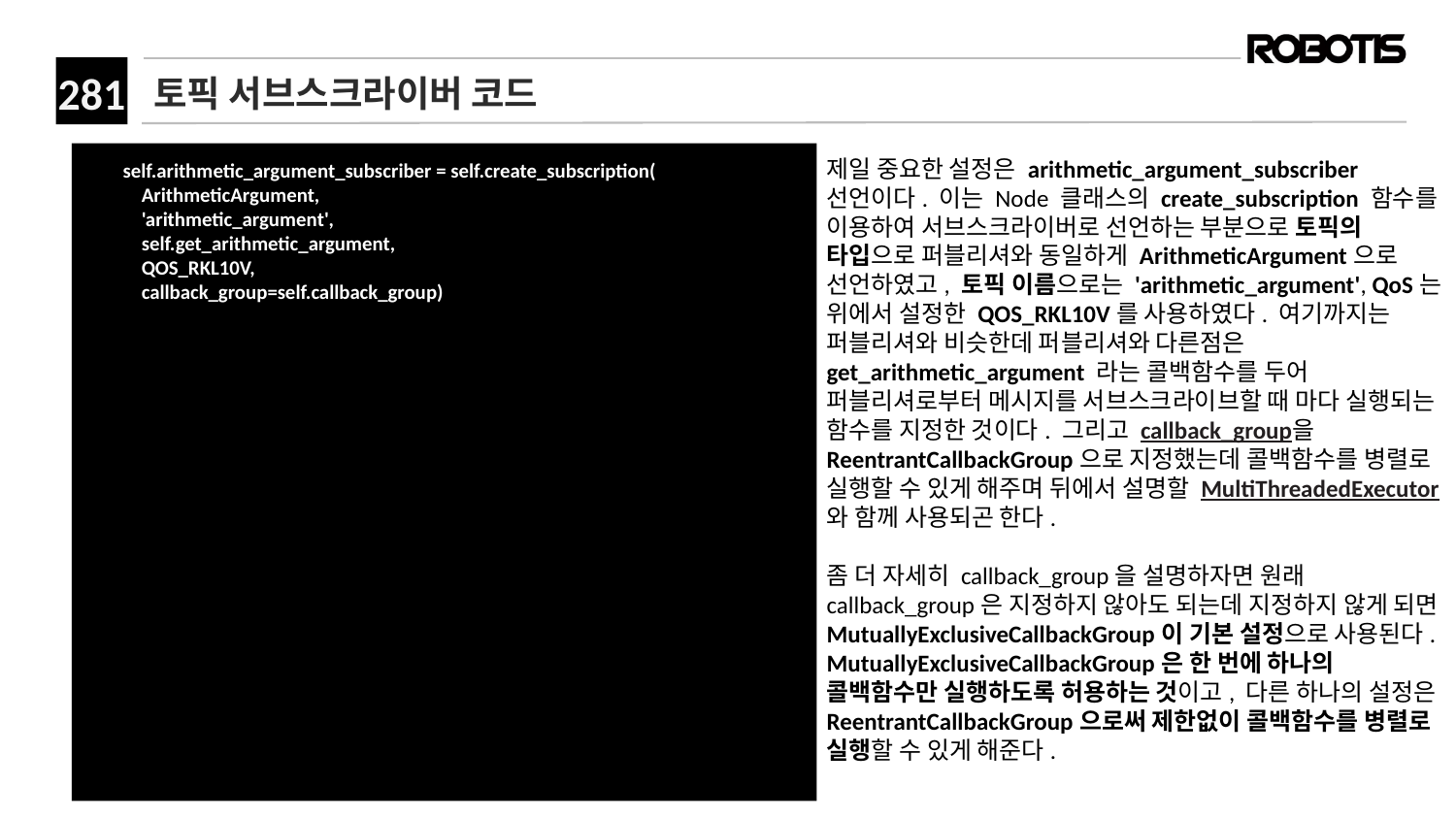

# 토픽 서브스크라이버 코드
        self.arithmetic_argument_subscriber = self.create_subscription(
            ArithmeticArgument,
            'arithmetic_argument',
            self.get_arithmetic_argument,
            QOS_RKL10V,
            callback_group=self.callback_group)

제일 중요한 설정은 arithmetic_argument_subscriber 선언이다. 이는 Node 클래스의 create_subscription 함수를 이용하여 서브스크라이버로 선언하는 부분으로 토픽의 타입으로 퍼블리셔와 동일하게 ArithmeticArgument으로 선언하였고, 토픽 이름으로는 'arithmetic_argument', QoS는 위에서 설정한 QOS_RKL10V를 사용하였다. 여기까지는 퍼블리셔와 비슷한데 퍼블리셔와 다른점은 get_arithmetic_argument 라는 콜백함수를 두어 퍼블리셔로부터 메시지를 서브스크라이브할 때 마다 실행되는 함수를 지정한 것이다. 그리고 callback_group을 ReentrantCallbackGroup으로 지정했는데 콜백함수를 병렬로 실행할 수 있게 해주며 뒤에서 설명할 MultiThreadedExecutor와 함께 사용되곤 한다.

좀 더 자세히 callback_group을 설명하자면 원래 callback_group은 지정하지 않아도 되는데 지정하지 않게 되면 MutuallyExclusiveCallbackGroup이 기본 설정으로 사용된다. MutuallyExclusiveCallbackGroup은 한 번에 하나의 콜백함수만 실행하도록 허용하는 것이고, 다른 하나의 설정은 ReentrantCallbackGroup으로써 제한없이 콜백함수를 병렬로 실행할 수 있게 해준다.